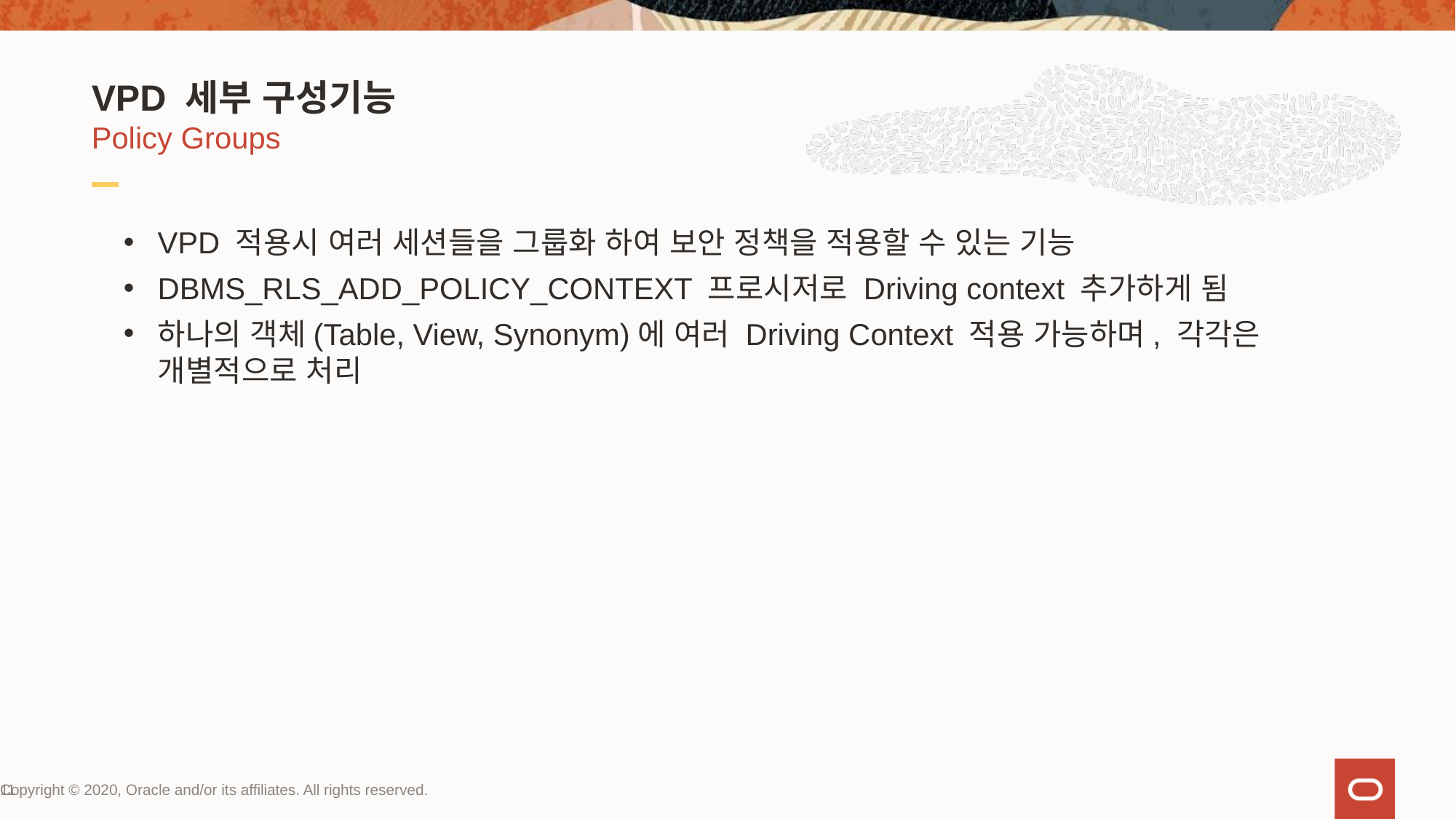

# VPD 세부 구성기능
Policy Groups
VPD 적용시 여러 세션들을 그룹화 하여 보안 정책을 적용할 수 있는 기능
DBMS_RLS_ADD_POLICY_CONTEXT 프로시저로 Driving context 추가하게 됨
하나의 객체(Table, View, Synonym)에 여러 Driving Context 적용 가능하며, 각각은 개별적으로 처리
11
Copyright © 2020, Oracle and/or its affiliates. All rights reserved.